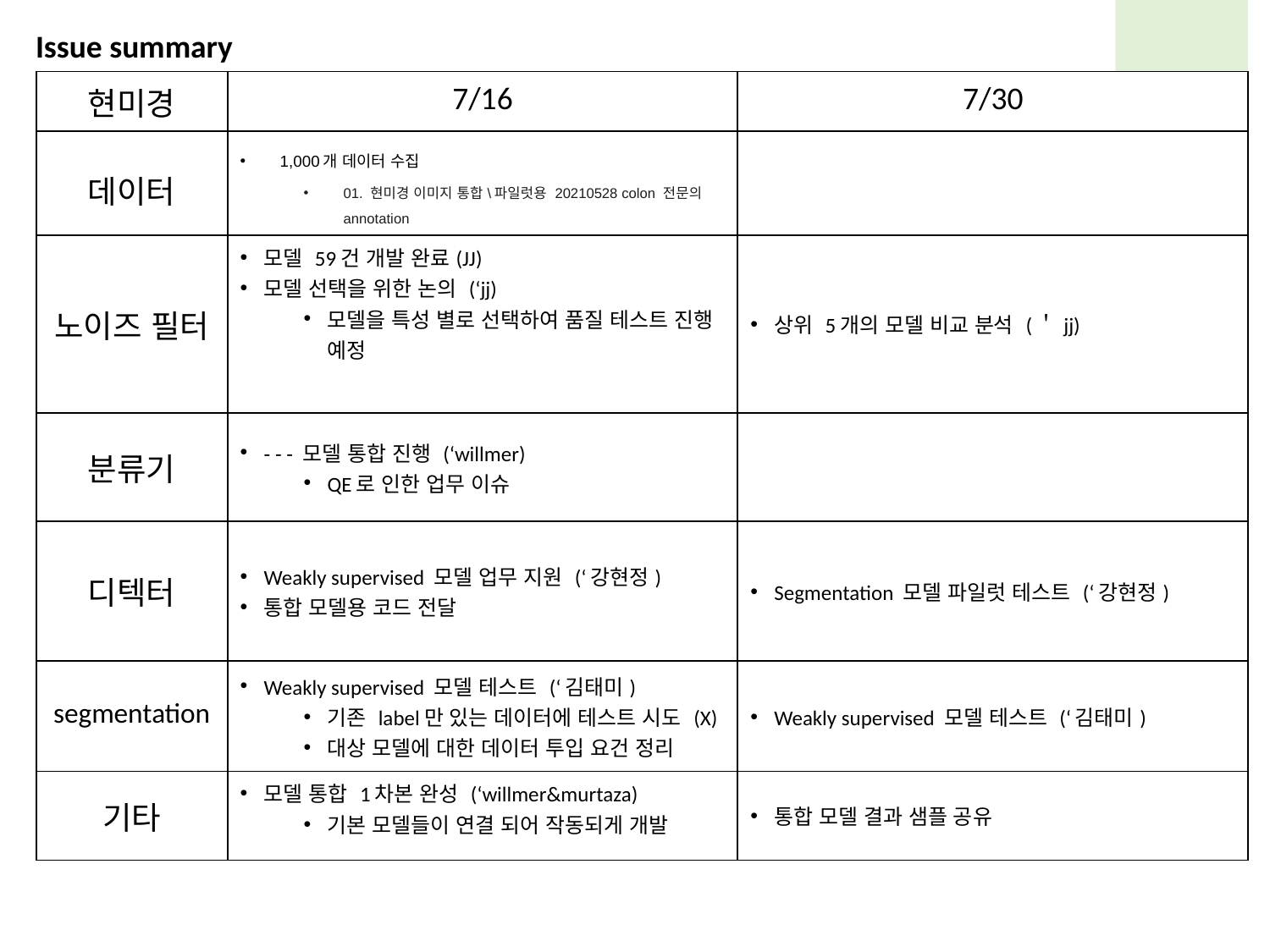

Issue summary
| 현미경 | 7/16 | 7/30 |
| --- | --- | --- |
| 데이터 | 1,000개 데이터 수집 01. 현미경 이미지 통합\파일럿용 20210528 colon 전문의 annotation |  |
| 노이즈 필터 | 모델 59건 개발 완료(JJ) 모델 선택을 위한 논의 (‘jj) 모델을 특성 별로 선택하여 품질 테스트 진행 예정 | 상위 5개의 모델 비교 분석 (＇jj) |
| --- | --- | --- |
| 분류기 | - - - 모델 통합 진행 (‘willmer) QE로 인한 업무 이슈 |  |
| 디텍터 | Weakly supervised 모델 업무 지원 (‘강현정) 통합 모델용 코드 전달 | Segmentation 모델 파일럿 테스트 (‘강현정) |
| segmentation | Weakly supervised 모델 테스트 (‘김태미) 기존 label만 있는 데이터에 테스트 시도 (X) 대상 모델에 대한 데이터 투입 요건 정리 | Weakly supervised 모델 테스트 (‘김태미) |
| 기타 | 모델 통합 1차본 완성 (‘willmer&murtaza) 기본 모델들이 연결 되어 작동되게 개발 | 통합 모델 결과 샘플 공유 |